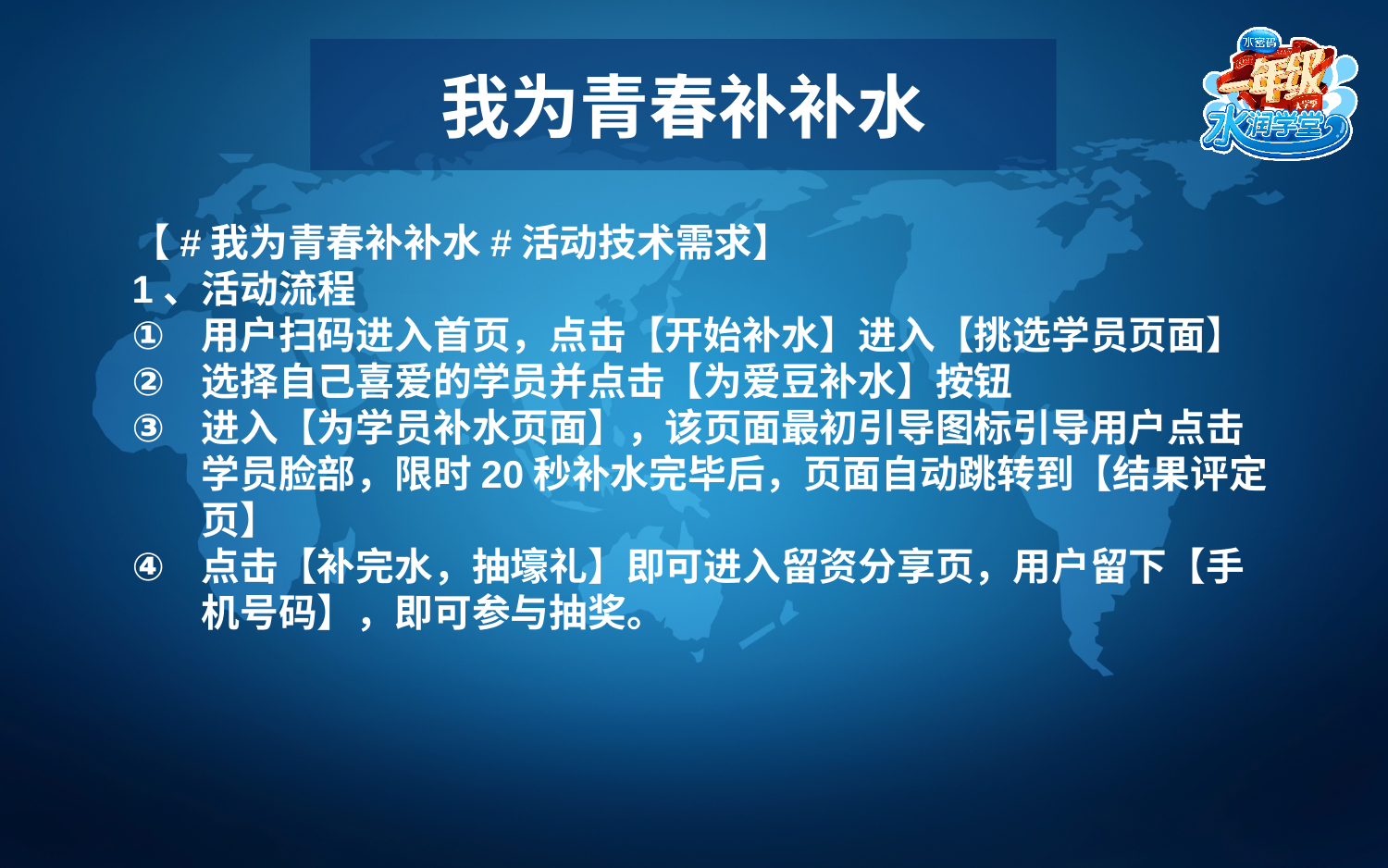

我为青春补补水
【#我为青春补补水#活动技术需求】
1、活动流程
用户扫码进入首页，点击【开始补水】进入【挑选学员页面】
选择自己喜爱的学员并点击【为爱豆补水】按钮
进入【为学员补水页面】，该页面最初引导图标引导用户点击学员脸部，限时20秒补水完毕后，页面自动跳转到【结果评定页】
点击【补完水，抽壕礼】即可进入留资分享页，用户留下【手机号码】，即可参与抽奖。